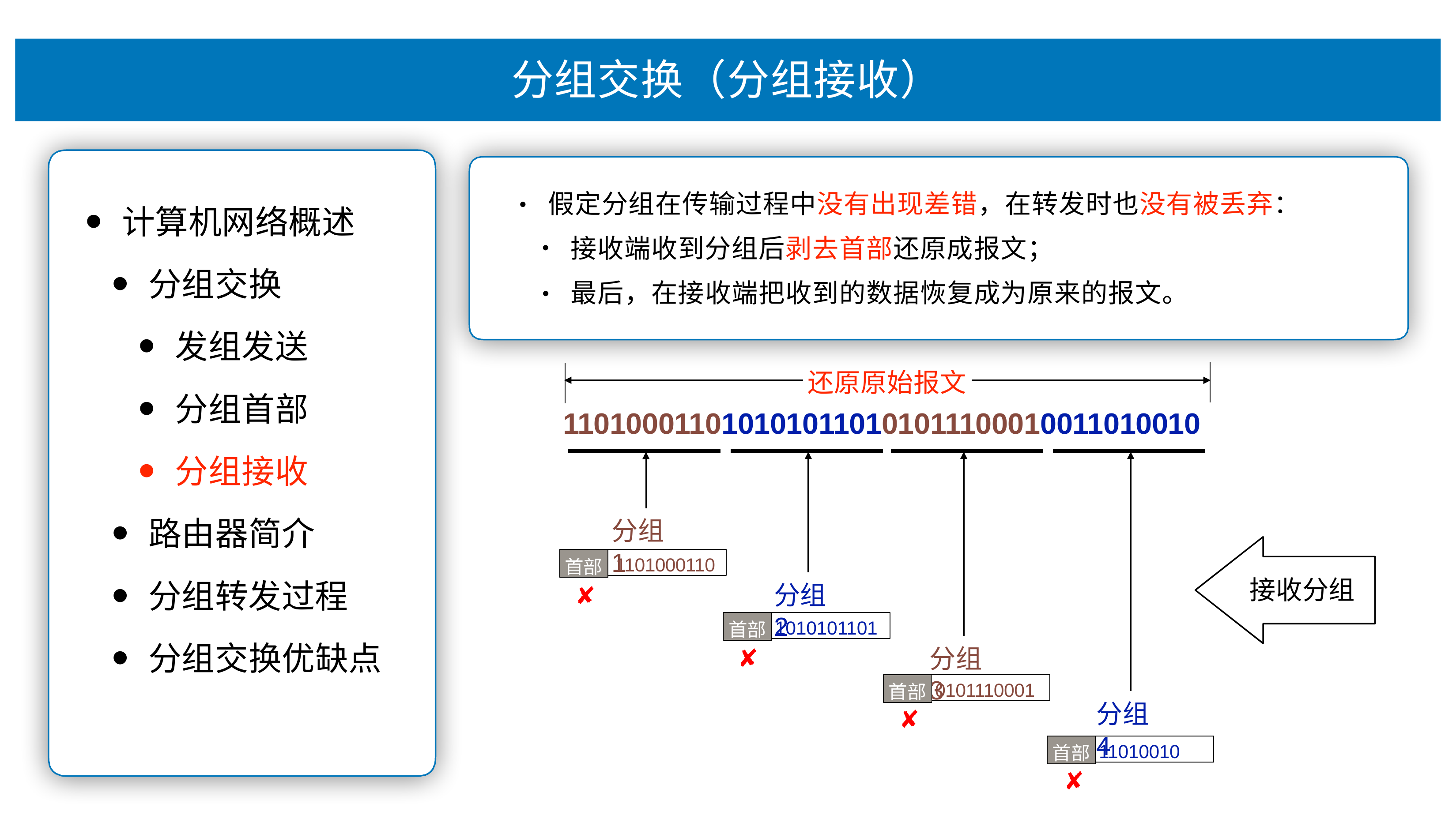

# 分组交换（分组接收）

假定分组在传输过程中没有出现差错，在转发时也没有被丢弃：
•
计算机⽹络概述
分组交换
发组发送
分组⾸部
分组接收
路由器简介
分组转发过程
分组交换优缺点
接收端收到分组后剥去⾸部还原成报⽂；
最后，在接收端把收到的数据恢复成为原来的报⽂。
•

还原原始报⽂

1101000110101010110101011100010011010010

分组1

⾸部
1101000110
接收分组
分组2

⾸部
1010101101
分组3

⾸部
0101110001
分组4

⾸部
11010010